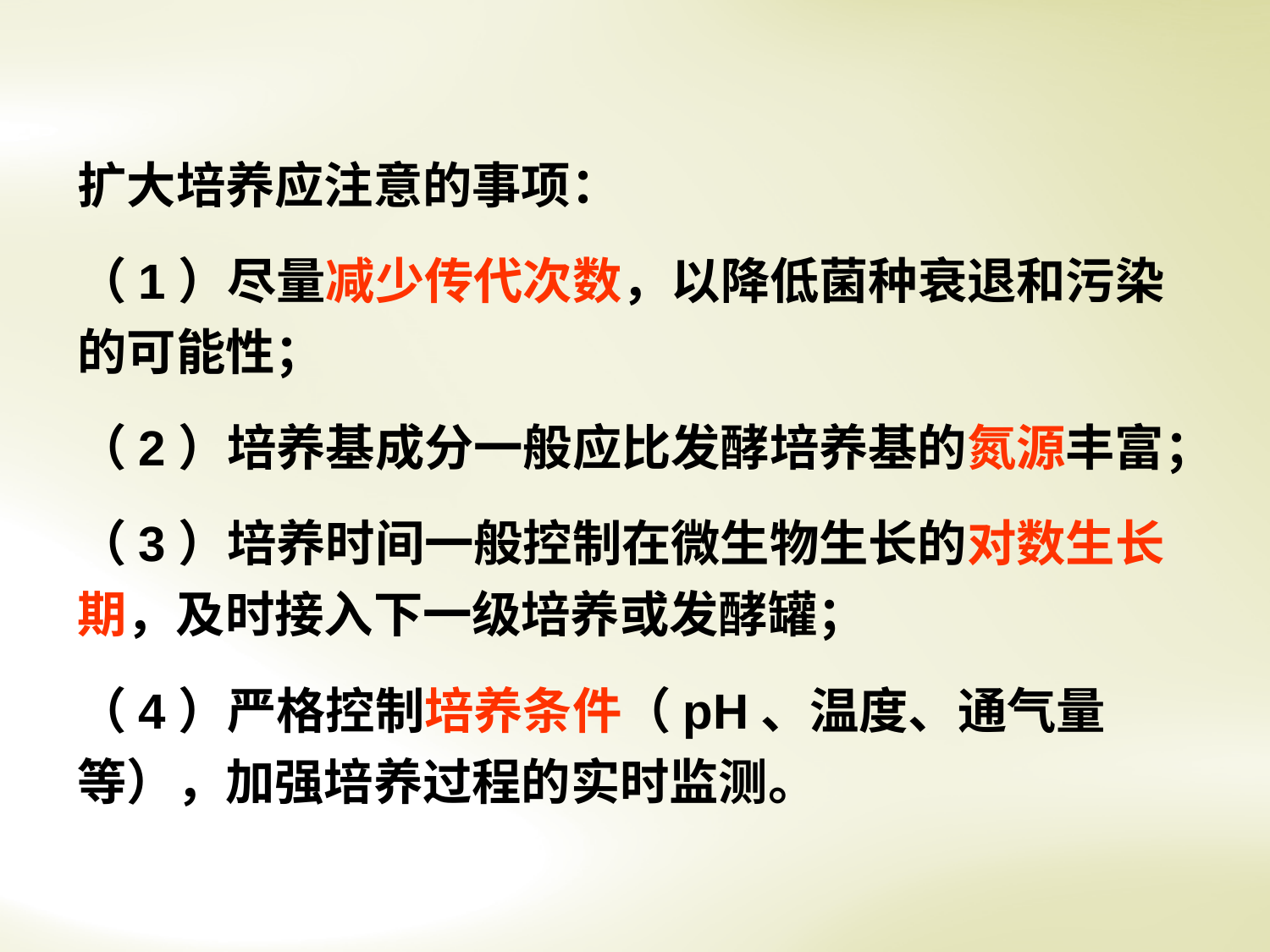

扩大培养应注意的事项：
（1）尽量减少传代次数，以降低菌种衰退和污染的可能性；
（2）培养基成分一般应比发酵培养基的氮源丰富；
（3）培养时间一般控制在微生物生长的对数生长期，及时接入下一级培养或发酵罐；
（4）严格控制培养条件（pH、温度、通气量等），加强培养过程的实时监测。